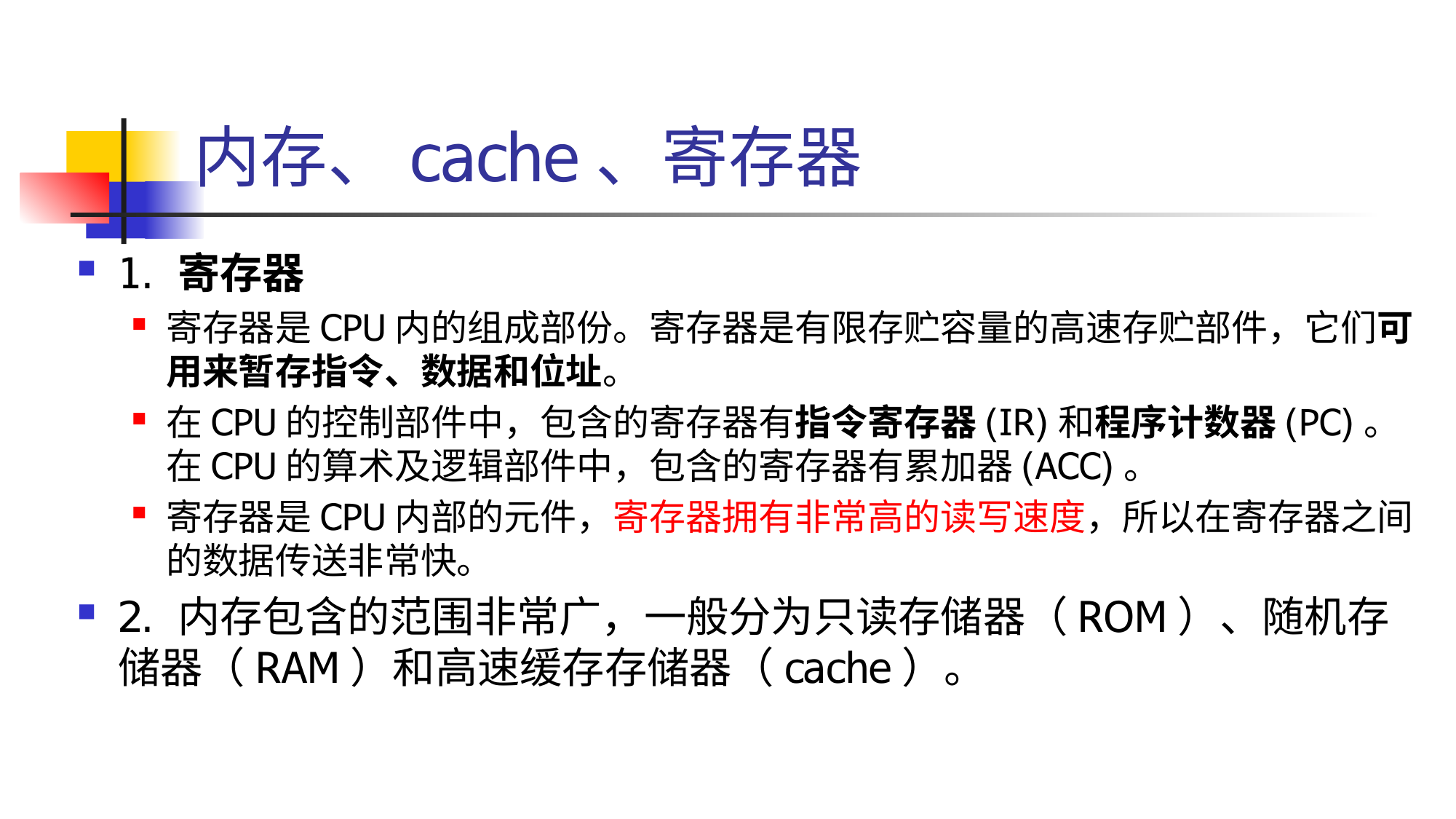

# 内存、cache、寄存器
1. 寄存器
寄存器是CPU内的组成部份。寄存器是有限存贮容量的高速存贮部件，它们可用来暂存指令、数据和位址。
在CPU的控制部件中，包含的寄存器有指令寄存器(IR)和程序计数器(PC)。在CPU的算术及逻辑部件中，包含的寄存器有累加器(ACC)。
寄存器是CPU内部的元件，寄存器拥有非常高的读写速度，所以在寄存器之间的数据传送非常快。
2. 内存包含的范围非常广，一般分为只读存储器（ROM）、随机存储器（RAM）和高速缓存存储器（cache）。